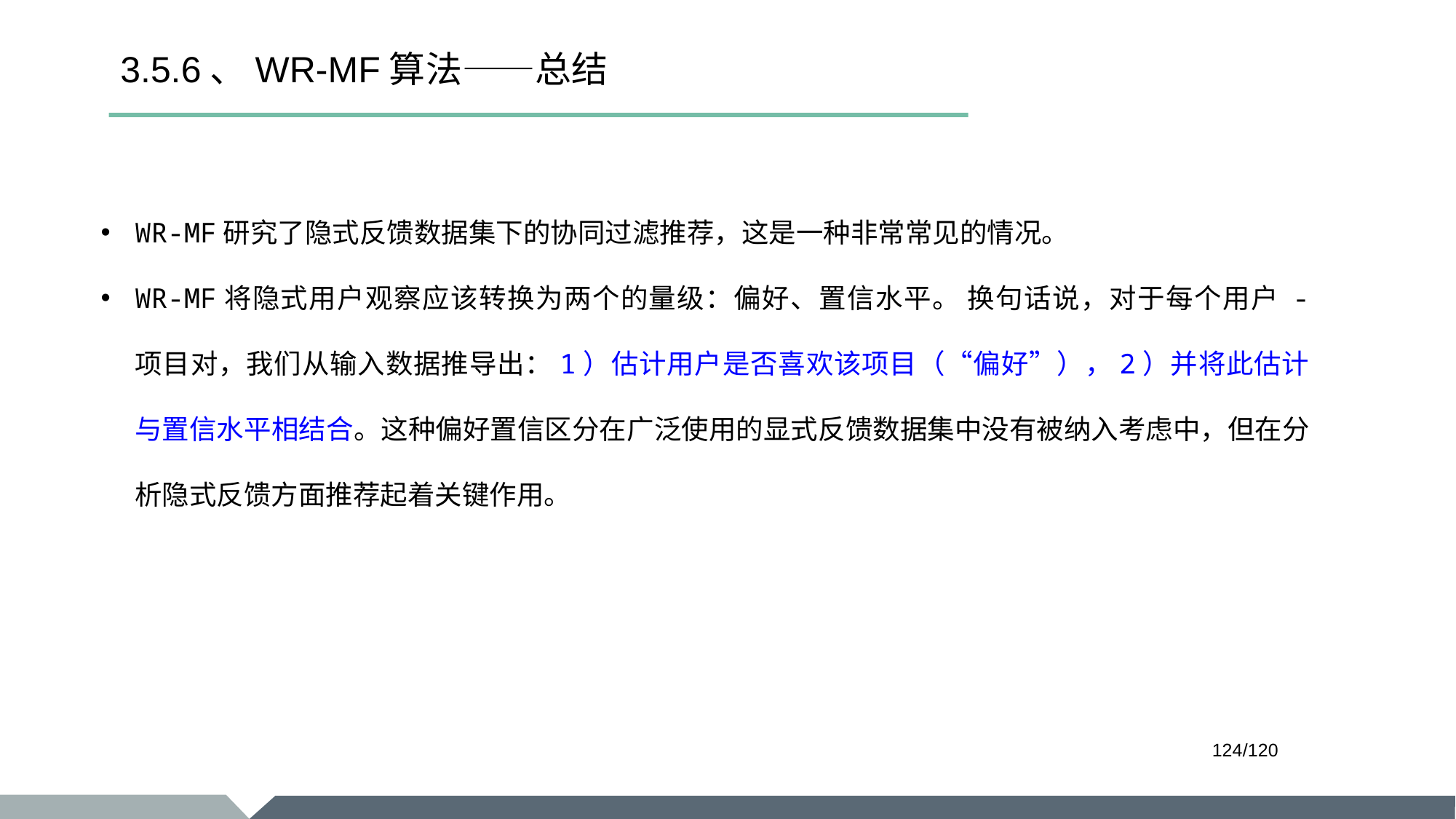

# 3.5.6、WR-MF算法——总结
WR-MF研究了隐式反馈数据集下的协同过滤推荐，这是一种非常常见的情况。
WR-MF将隐式用户观察应该转换为两个的量级：偏好、置信水平。 换句话说，对于每个用户 - 项目对，我们从输入数据推导出：1）估计用户是否喜欢该项目（“偏好”），2）并将此估计与置信水平相结合。这种偏好置信区分在广泛使用的显式反馈数据集中没有被纳入考虑中，但在分析隐式反馈方面推荐起着关键作用。

124/120